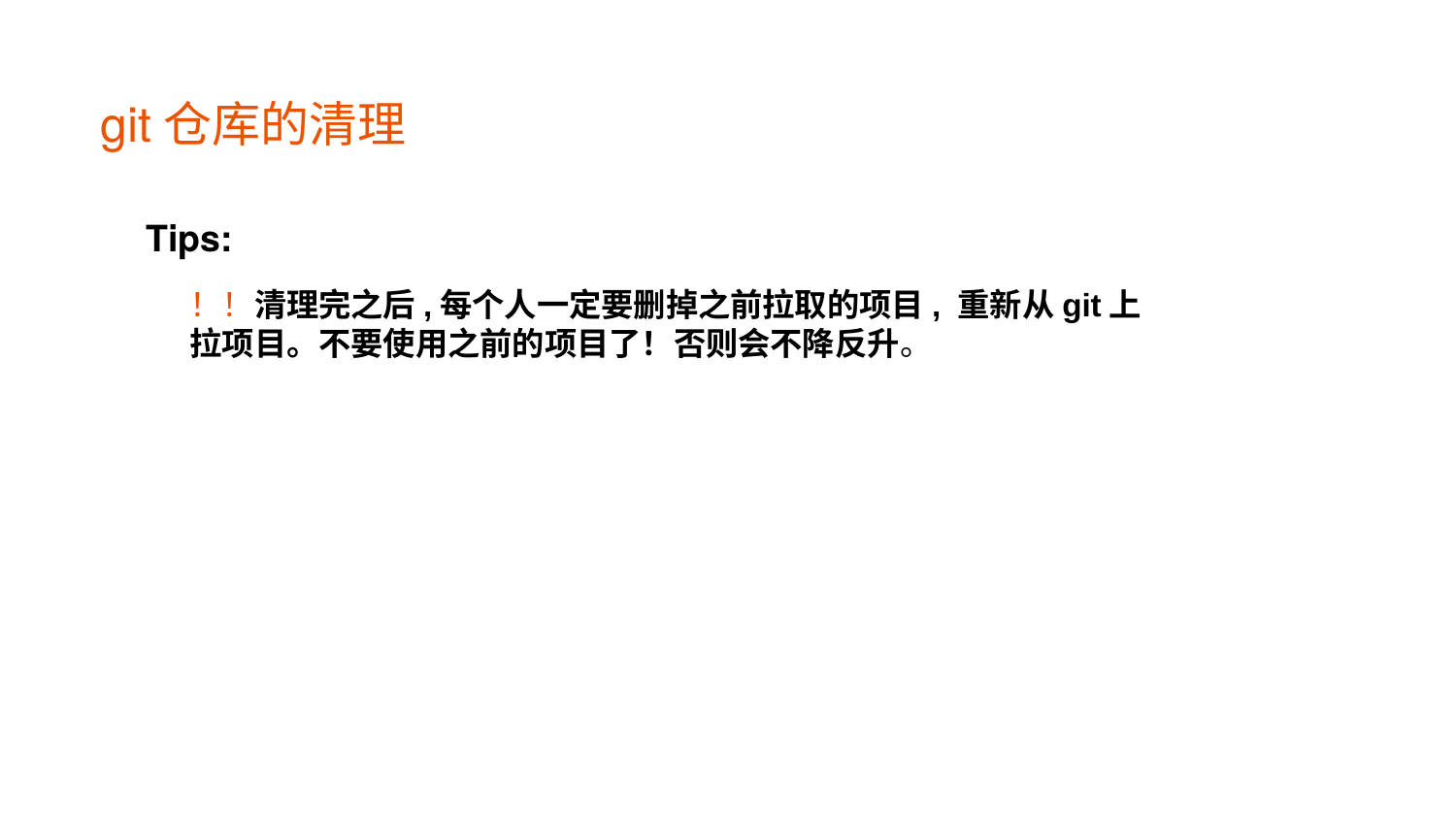

# git仓库的清理
Tips:
！！清理完之后,每个人一定要删掉之前拉取的项目, 重新从git上拉项目。不要使用之前的项目了！否则会不降反升。